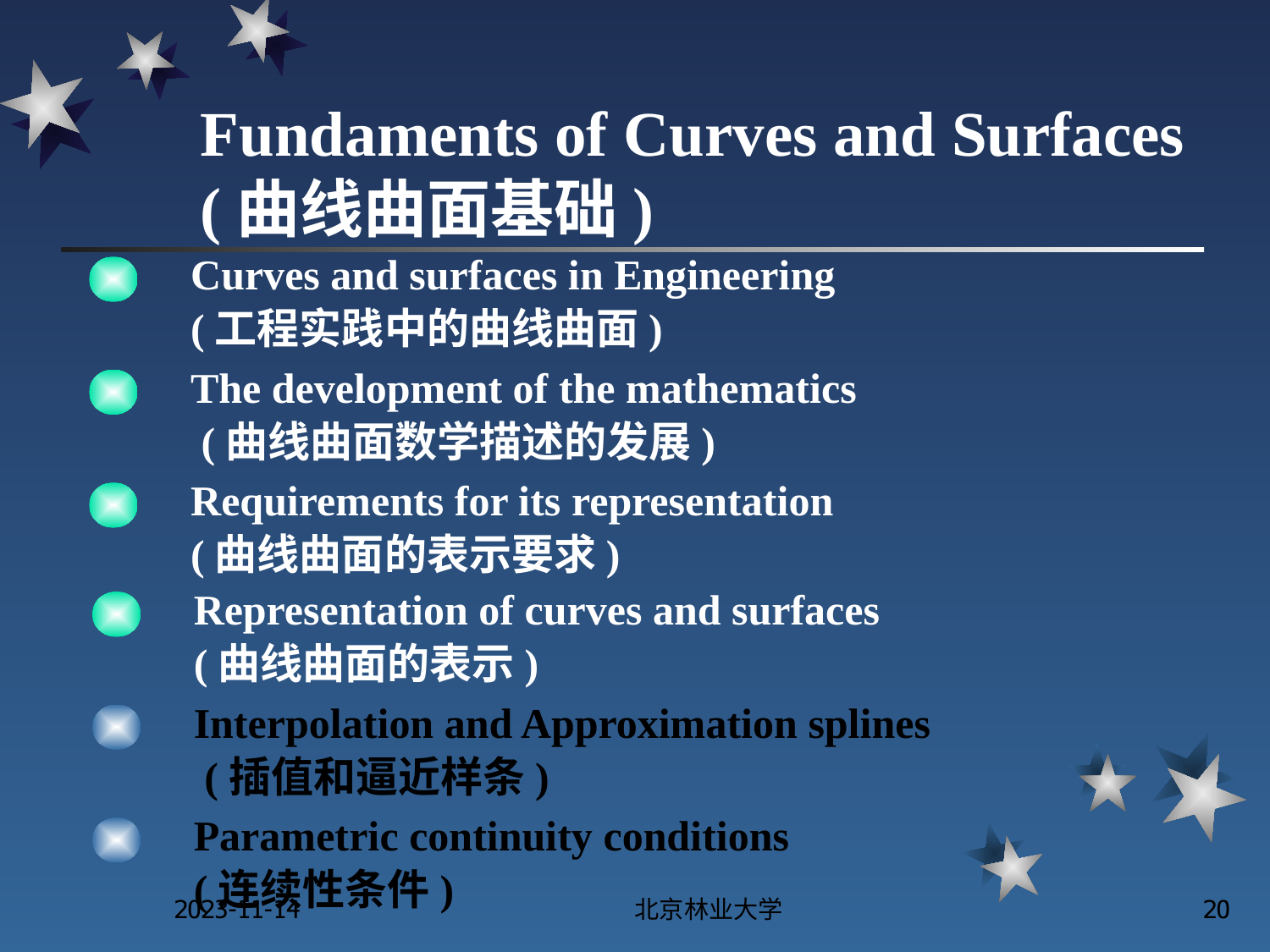

# Fundaments of Curves and Surfaces (曲线曲面基础)
Curves and surfaces in Engineering
(工程实践中的曲线曲面)

The development of the mathematics
 (曲线曲面数学描述的发展)

Requirements for its representation
(曲线曲面的表示要求)

Representation of curves and surfaces
(曲线曲面的表示)

Interpolation and Approximation splines
 (插值和逼近样条)

Parametric continuity conditions
(连续性条件)

2023-11-14
北京林业大学
20